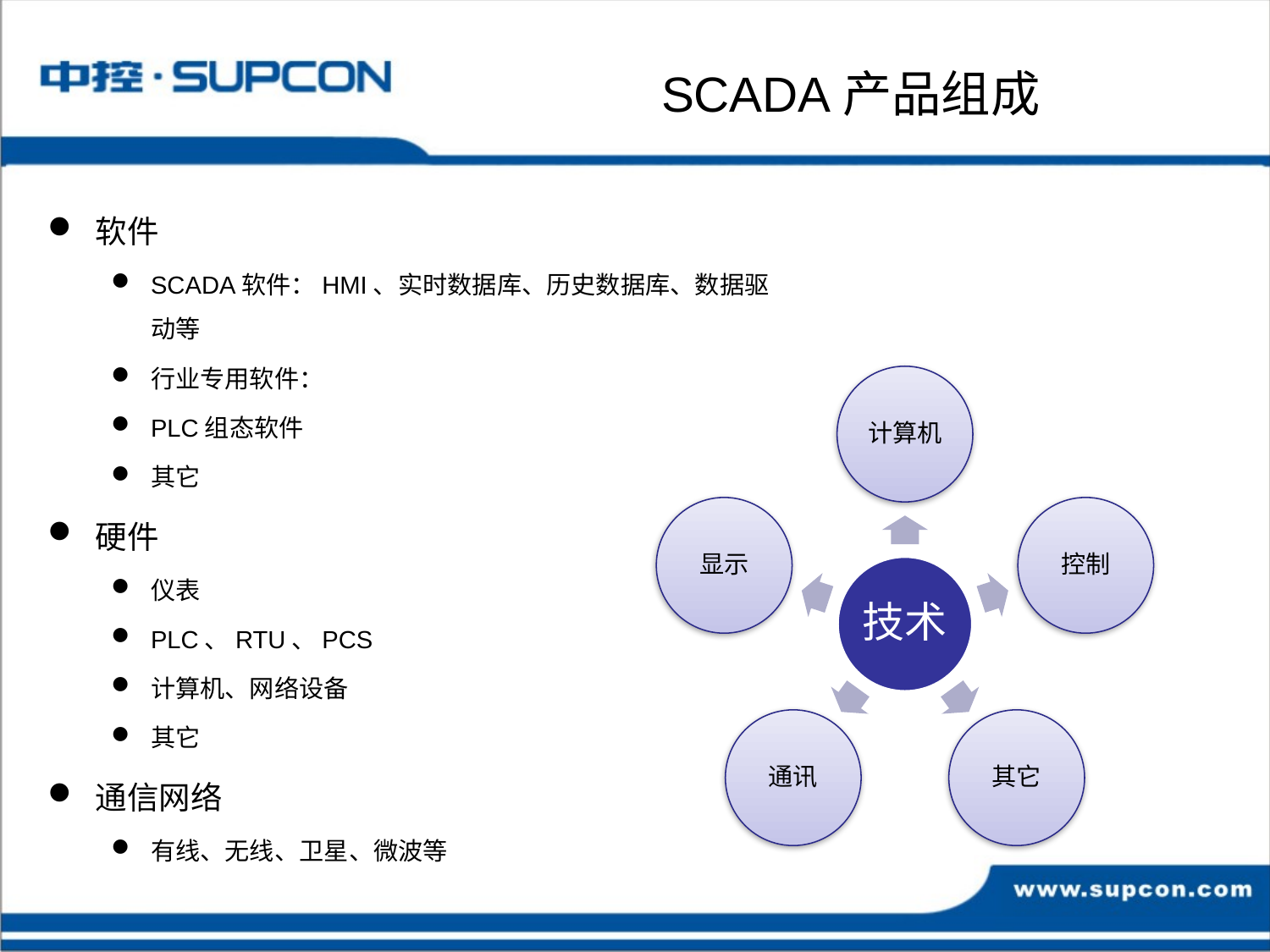

# SCADA产品组成
软件
SCADA软件：HMI、实时数据库、历史数据库、数据驱动等
行业专用软件：
PLC组态软件
其它
硬件
仪表
PLC、RTU、PCS
计算机、网络设备
其它
通信网络
有线、无线、卫星、微波等

技术

计算机

控制

其它

通讯

显示